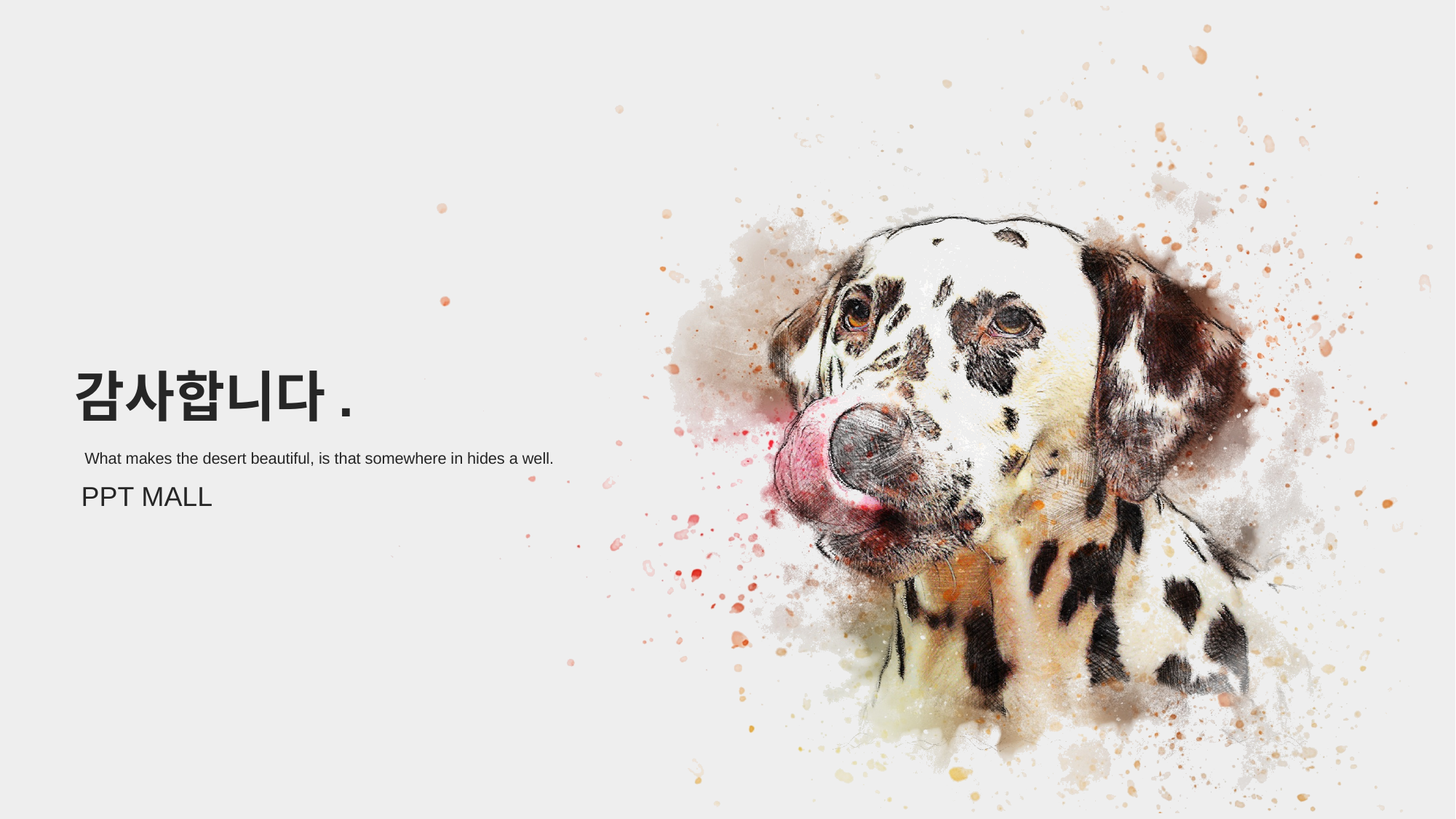

감사합니다.
What makes the desert beautiful, is that somewhere in hides a well.
PPT MALL